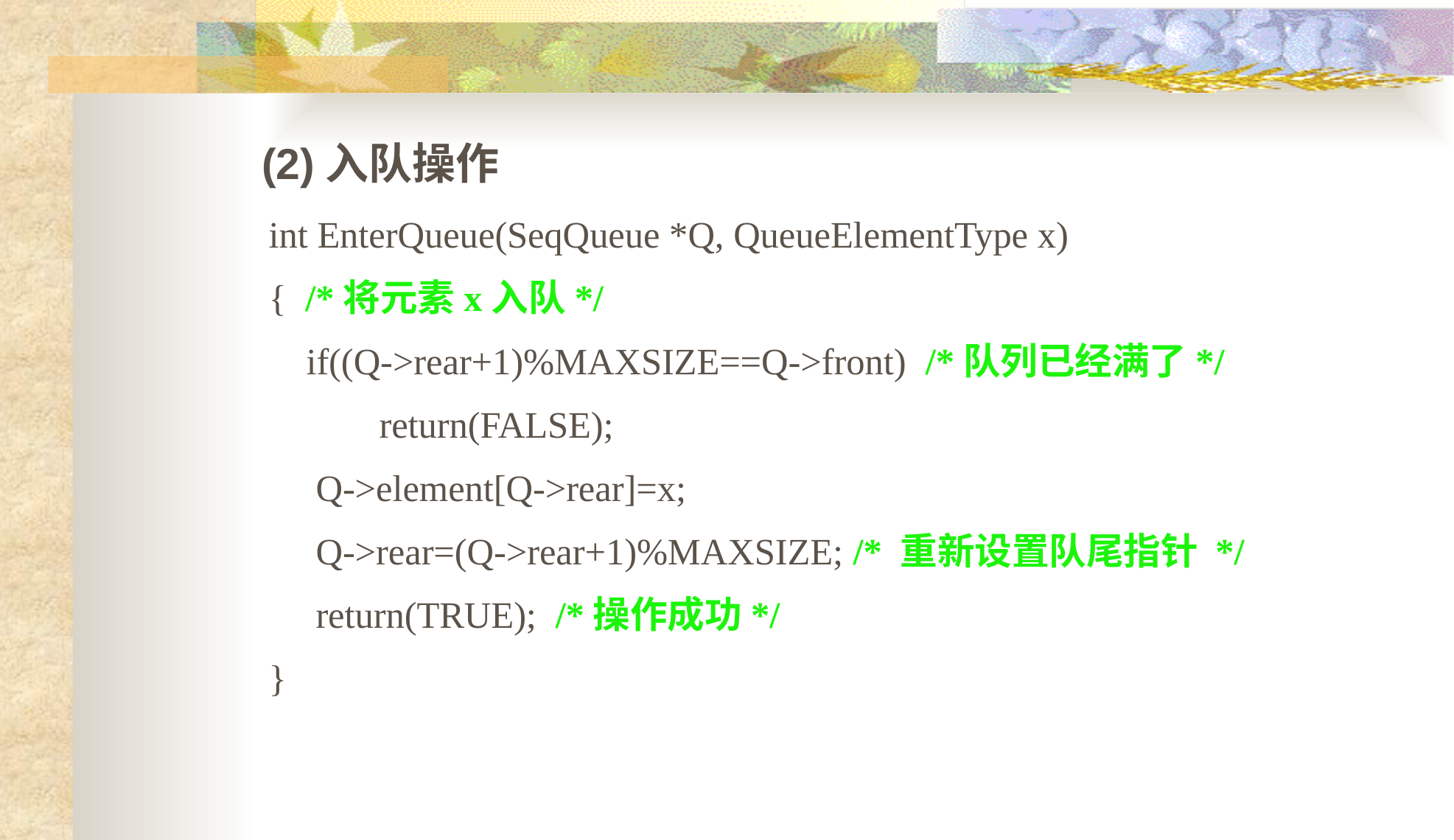

(2)入队操作
int EnterQueue(SeqQueue *Q, QueueElementType x)
{  /*将元素x入队*/
    if((Q->rear+1)%MAXSIZE==Q->front)  /*队列已经满了*/
	return(FALSE);
     Q->element[Q->rear]=x;
     Q->rear=(Q->rear+1)%MAXSIZE; /* 重新设置队尾指针 */
     return(TRUE);  /*操作成功*/
}